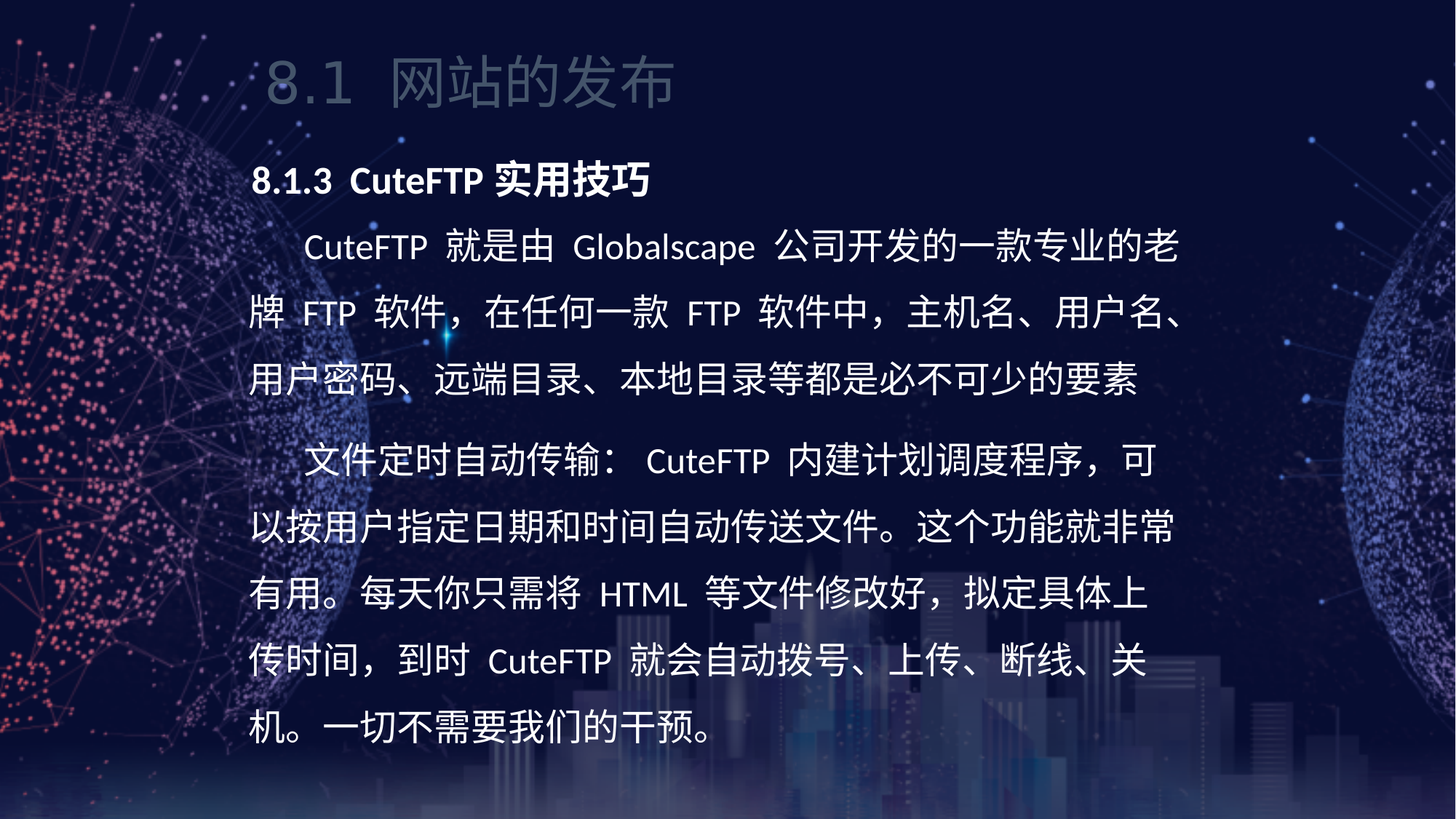

《网页设计与制作案例教程》（第3版）
8.1 网站的发布
8.1.3  CuteFTP实用技巧
CuteFTP 就是由 Globalscape 公司开发的一款专业的老牌 FTP 软件，在任何一款 FTP 软件中，主机名、用户名、用户密码、远端目录、本地目录等都是必不可少的要素
文件定时自动传输：CuteFTP 内建计划调度程序，可以按用户指定日期和时间自动传送文件。这个功能就非常有用。每天你只需将 HTML 等文件修改好，拟定具体上传时间，到时 CuteFTP 就会自动拨号、上传、断线、关机。一切不需要我们的干预。